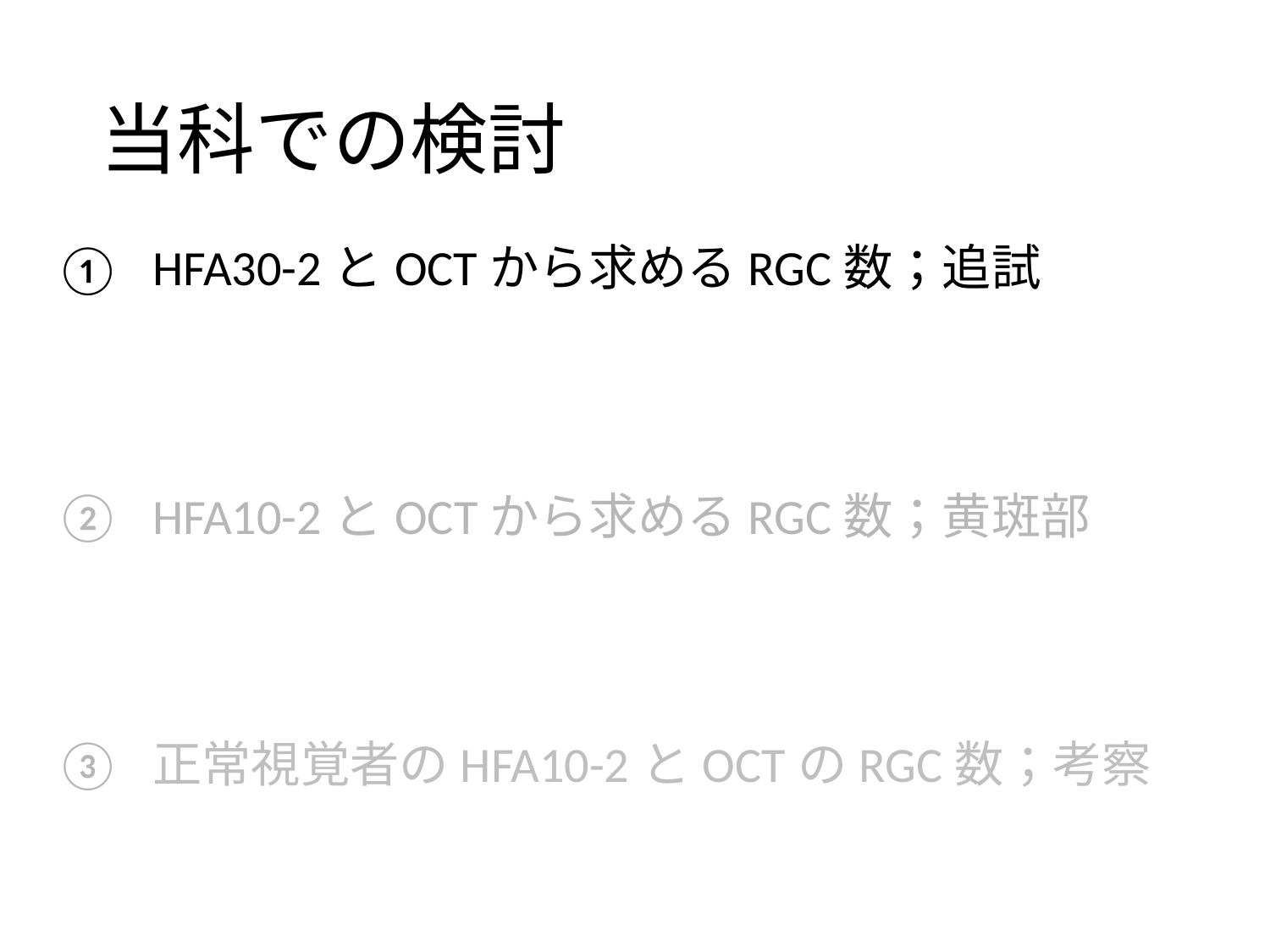

# 当科での検討
HFA30-2とOCTから求めるRGC数；追試
①
②
HFA10-2とOCTから求めるRGC数；黄斑部

③
正常視覚者のHFA10-2とOCTのRGC数；考察